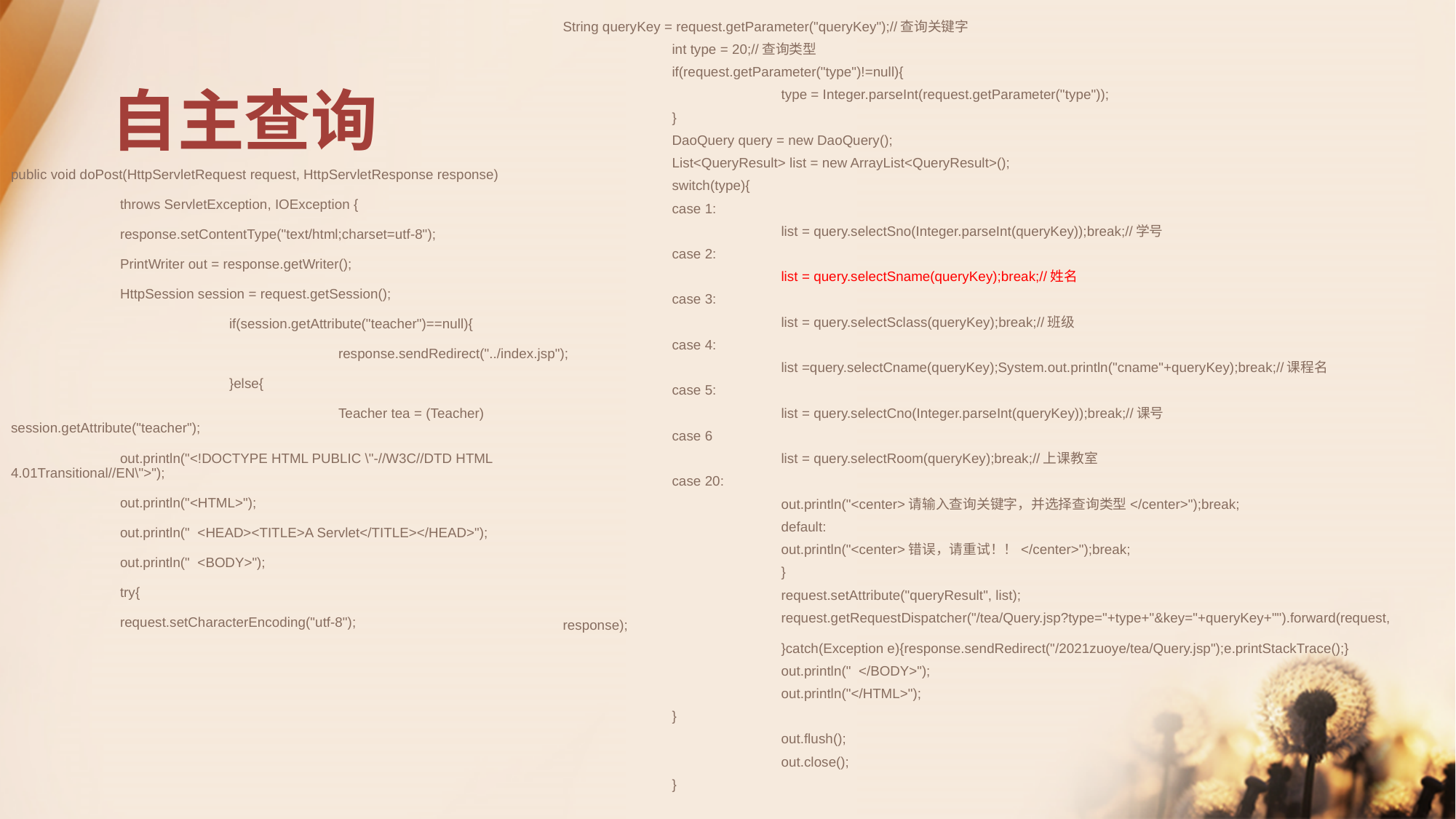

String queryKey = request.getParameter("queryKey");//查询关键字
	int type = 20;//查询类型
	if(request.getParameter("type")!=null){
		type = Integer.parseInt(request.getParameter("type"));
	}
	DaoQuery query = new DaoQuery();
	List<QueryResult> list = new ArrayList<QueryResult>();
	switch(type){
	case 1:
		list = query.selectSno(Integer.parseInt(queryKey));break;//学号
	case 2:
		list = query.selectSname(queryKey);break;//姓名
	case 3:
		list = query.selectSclass(queryKey);break;//班级
	case 4:
		list =query.selectCname(queryKey);System.out.println("cname"+queryKey);break;//课程名
	case 5:
		list = query.selectCno(Integer.parseInt(queryKey));break;//课号
	case 6
		list = query.selectRoom(queryKey);break;//上课教室
	case 20:
		out.println("<center>请输入查询关键字，并选择查询类型</center>");break;
		default:
		out.println("<center>错误，请重试！！</center>");break;
		}
		request.setAttribute("queryResult", list);
		request.getRequestDispatcher("/tea/Query.jsp?type="+type+"&key="+queryKey+"").forward(request, response);
		}catch(Exception e){response.sendRedirect("/2021zuoye/tea/Query.jsp");e.printStackTrace();}
		out.println("  </BODY>");
		out.println("</HTML>");
	}
		out.flush();
		out.close();
	}
# 自主查询
public void doPost(HttpServletRequest request, HttpServletResponse response)
	throws ServletException, IOException {
	response.setContentType("text/html;charset=utf-8");
	PrintWriter out = response.getWriter();
	HttpSession session = request.getSession();
		if(session.getAttribute("teacher")==null){
			response.sendRedirect("../index.jsp");
		}else{
			Teacher tea = (Teacher) session.getAttribute("teacher");
	out.println("<!DOCTYPE HTML PUBLIC \"-//W3C//DTD HTML 4.01Transitional//EN\">");
	out.println("<HTML>");
	out.println("  <HEAD><TITLE>A Servlet</TITLE></HEAD>");
	out.println("  <BODY>");
	try{
	request.setCharacterEncoding("utf-8");